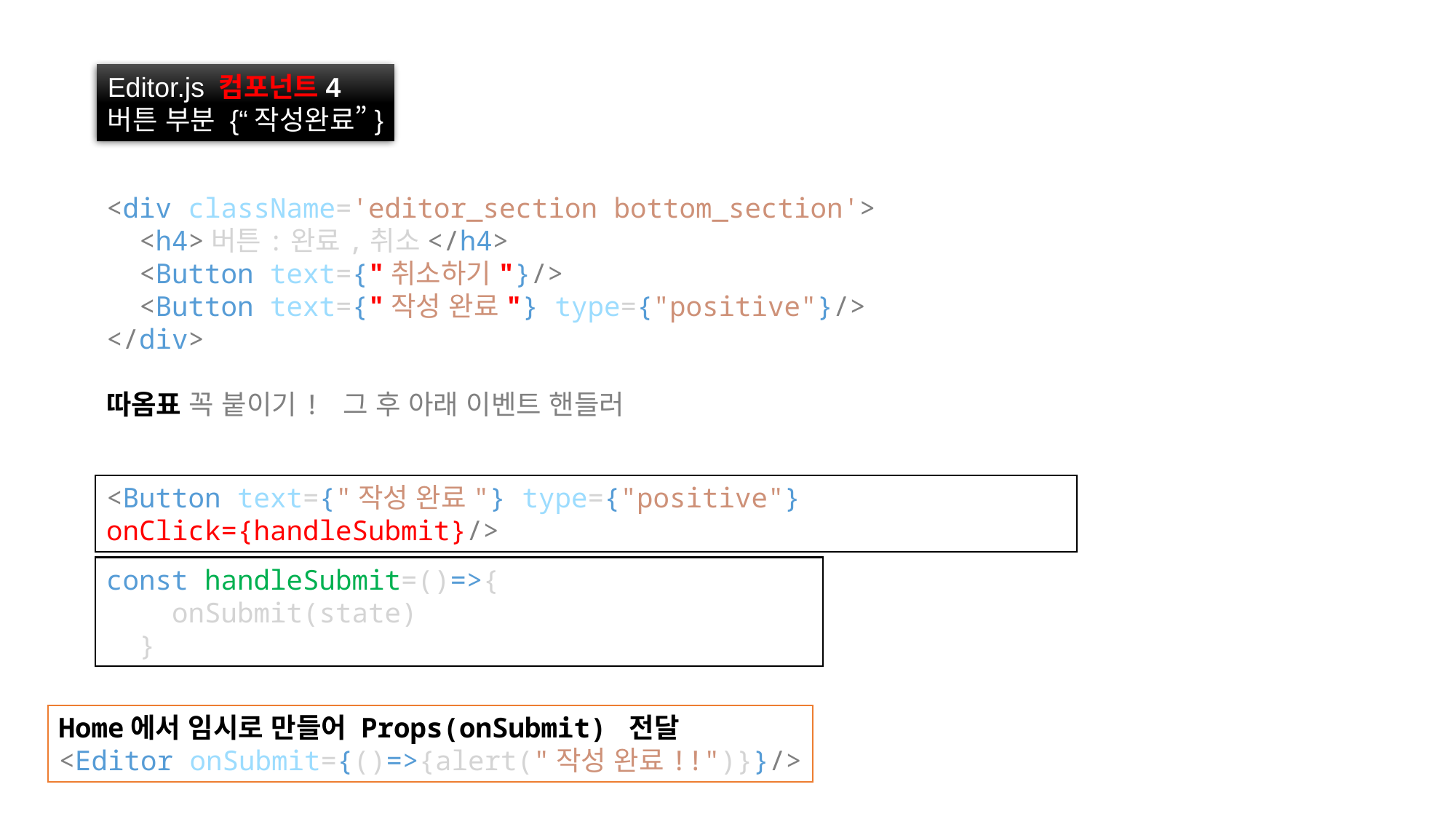

Editor.js 컴포넌트4
버튼 부분 {“작성완료”}
<div className='editor_section bottom_section'>
  <h4>버튼:완료,취소</h4>
  <Button text={"취소하기"}/>
  <Button text={"작성 완료"} type={"positive"}/>
</div>

따옴표 꼭 붙이기! 그 후 아래 이벤트 핸들러
<Button text={"작성 완료"} type={"positive"} onClick={handleSubmit}/>
const handleSubmit=()=>{
    onSubmit(state)
  }
Home에서 임시로 만들어 Props(onSubmit) 전달
<Editor onSubmit={()=>{alert("작성 완료!!")}}/>